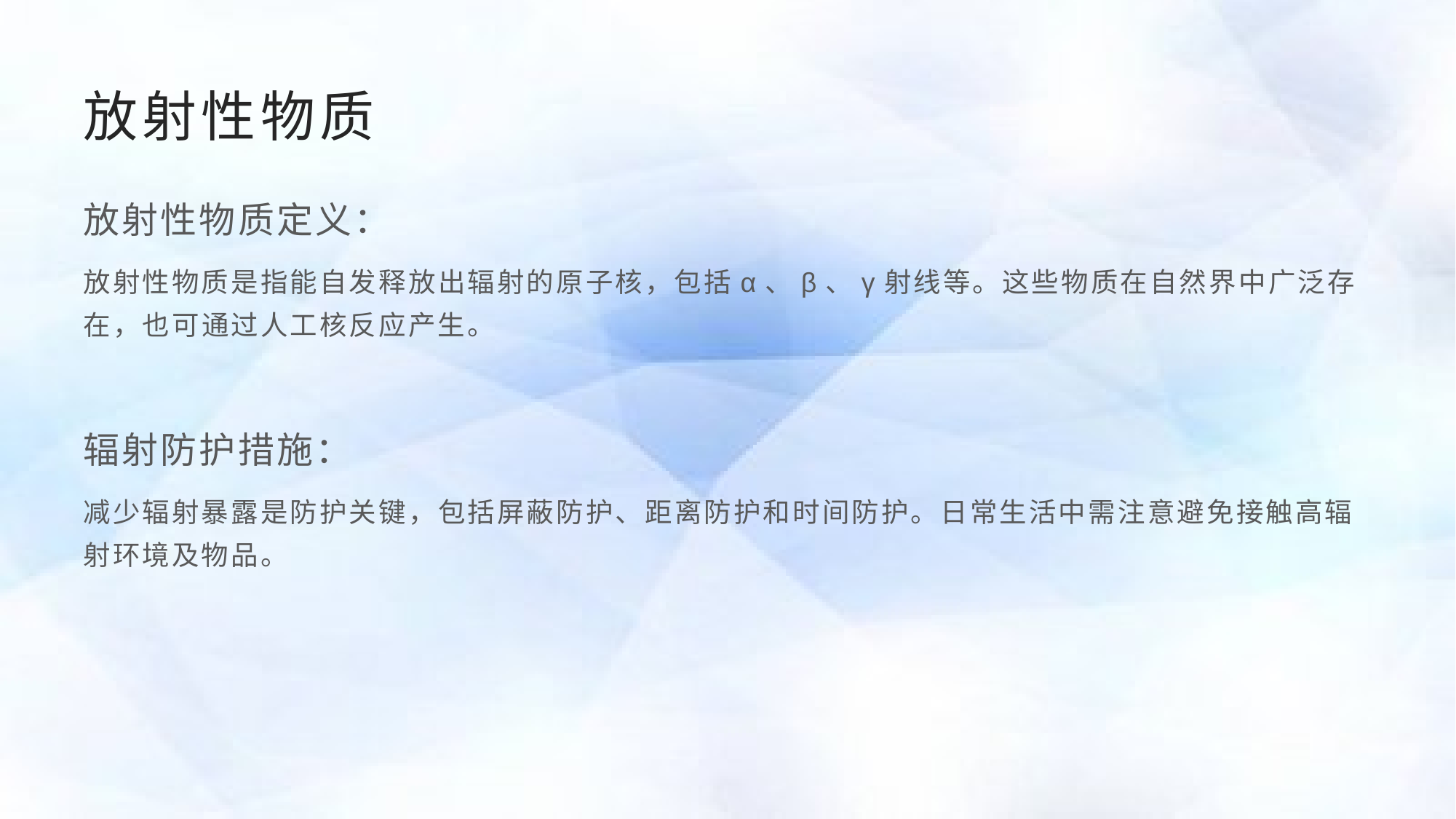

# 放射性物质
放射性物质定义：
放射性物质是指能自发释放出辐射的原子核，包括α、β、γ射线等。这些物质在自然界中广泛存在，也可通过人工核反应产生。

辐射防护措施：
减少辐射暴露是防护关键，包括屏蔽防护、距离防护和时间防护。日常生活中需注意避免接触高辐射环境及物品。